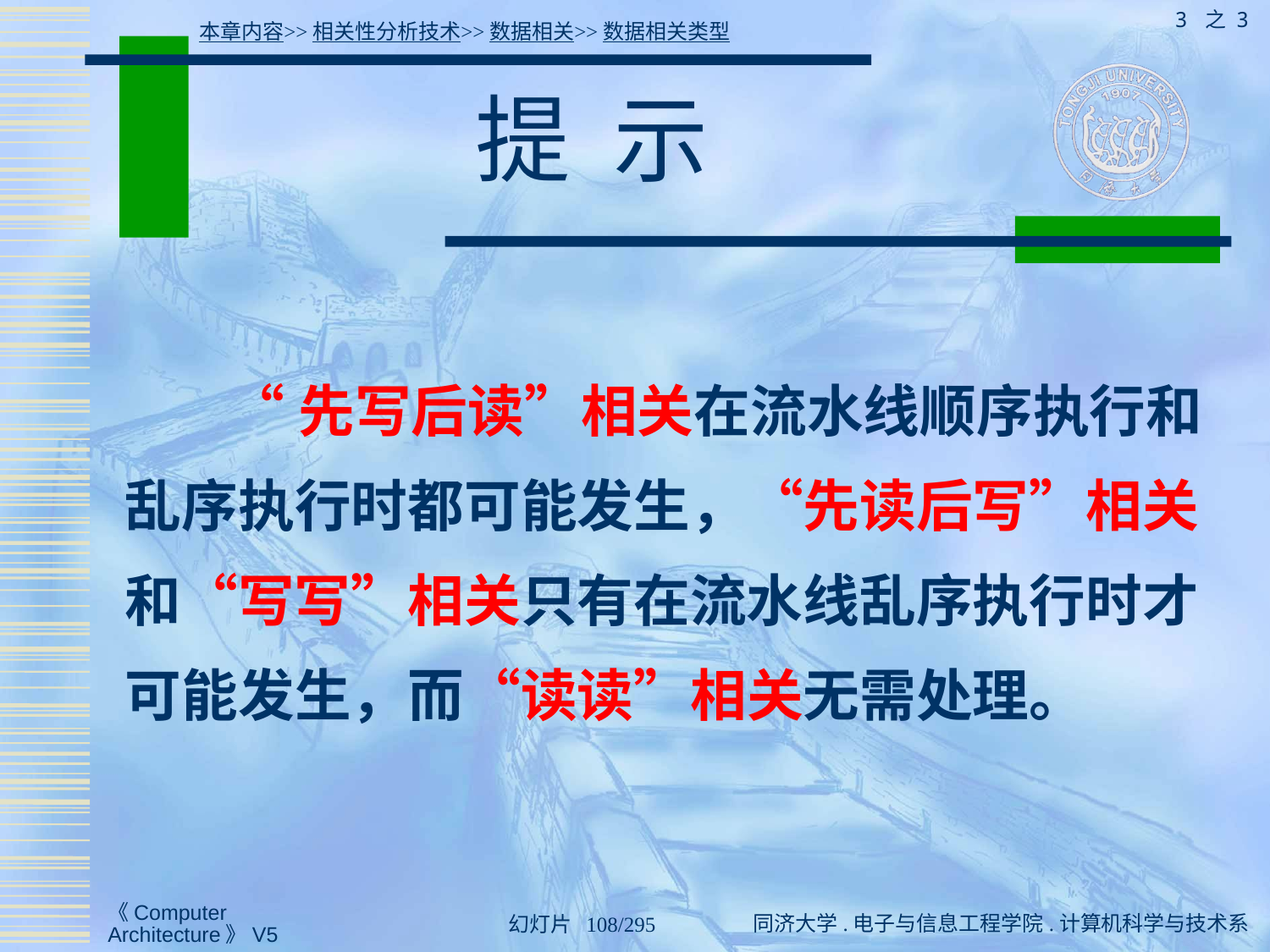

3 之 3
本章内容>>相关性分析技术>>数据相关>>数据相关类型
# 提  示
        “先写后读”相关在流水线顺序执行和乱序执行时都可能发生，“先读后写”相关和“写写”相关只有在流水线乱序执行时才可能发生，而“读读”相关无需处理。